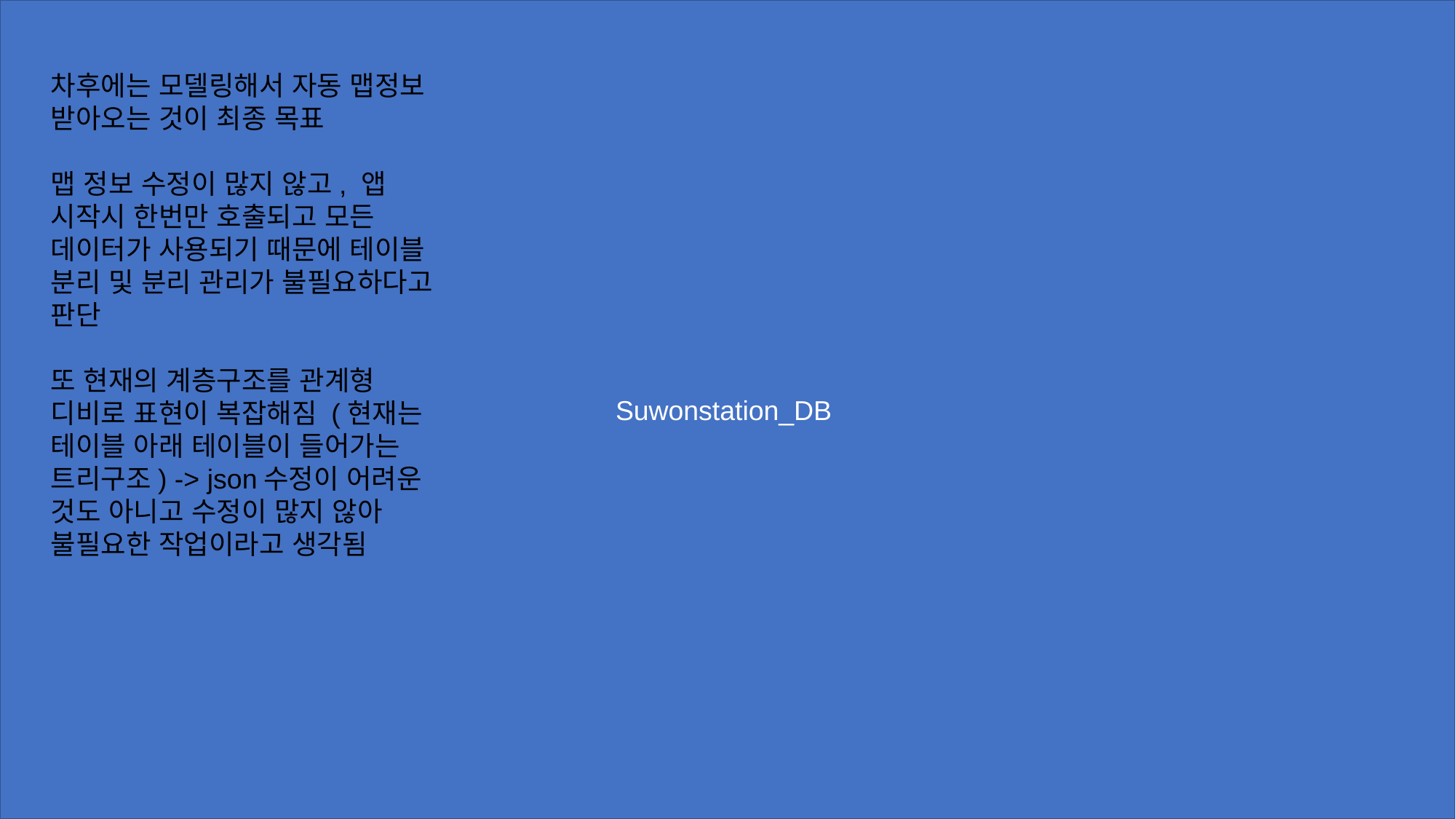

Suwonstation_DB
차후에는 모델링해서 자동 맵정보 받아오는 것이 최종 목표
맵 정보 수정이 많지 않고, 앱 시작시 한번만 호출되고 모든 데이터가 사용되기 때문에 테이블 분리 및 분리 관리가 불필요하다고 판단
또 현재의 계층구조를 관계형 디비로 표현이 복잡해짐 (현재는 테이블 아래 테이블이 들어가는 트리구조) -> json수정이 어려운 것도 아니고 수정이 많지 않아 불필요한 작업이라고 생각됨